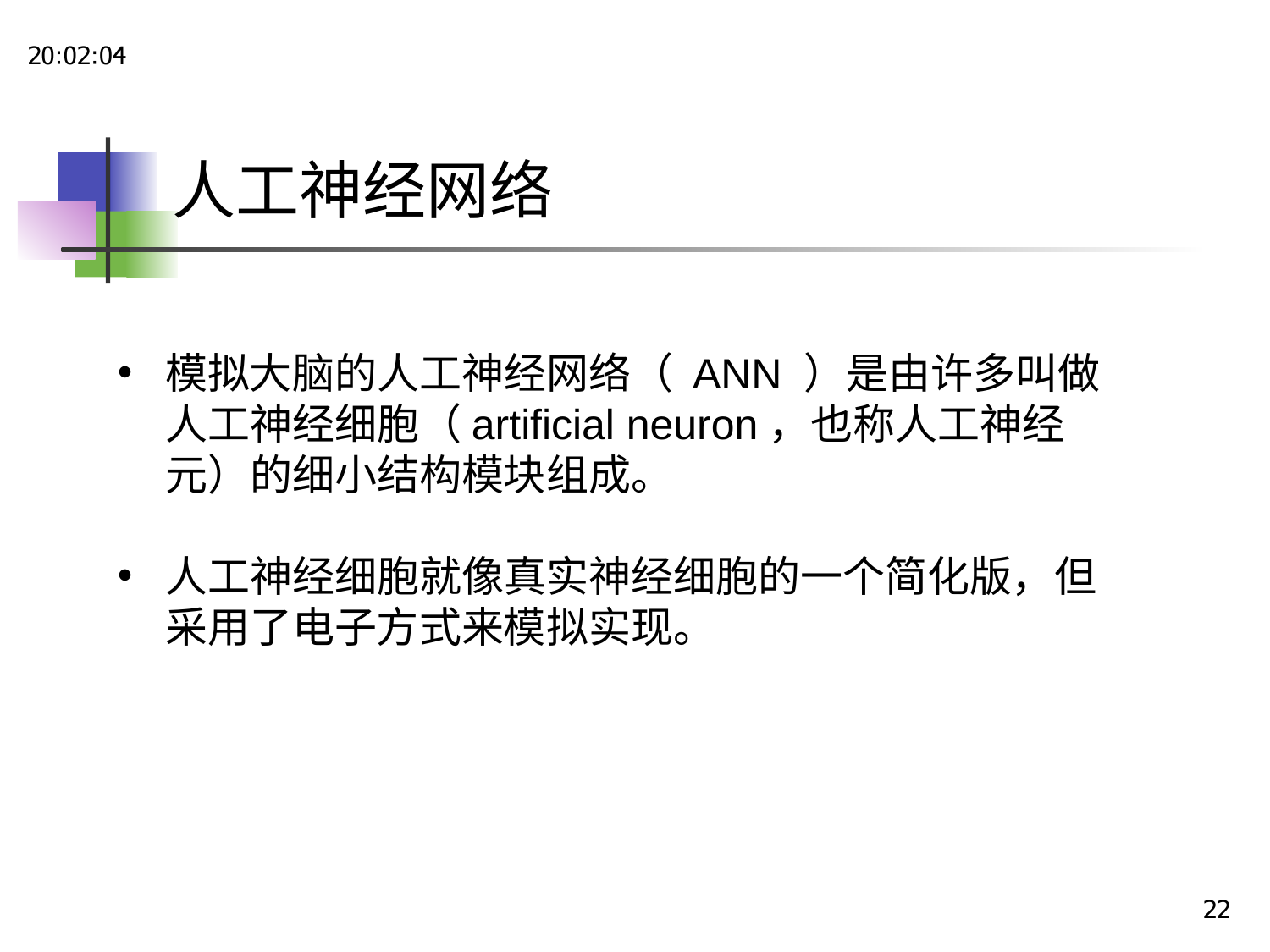

20:02:04
# 人工神经网络
模拟大脑的人工神经网络（ ANN ）是由许多叫做人工神经细胞（artificial neuron，也称人工神经元）的细小结构模块组成。

人工神经细胞就像真实神经细胞的一个简化版，但采用了电子方式来模拟实现。

22